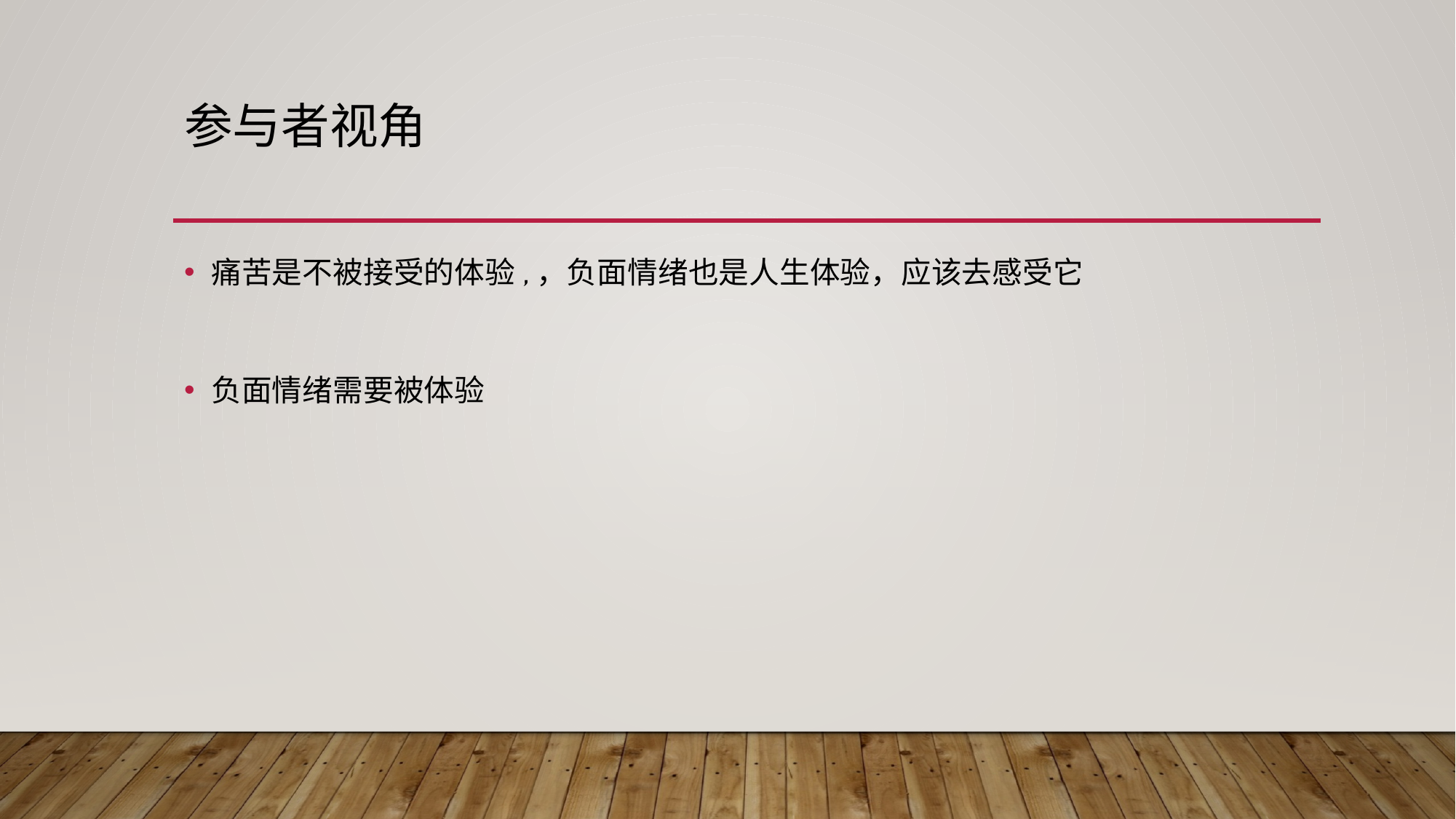

# 参与者视角
痛苦是不被接受的体验,，负面情绪也是人生体验，应该去感受它

负面情绪需要被体验